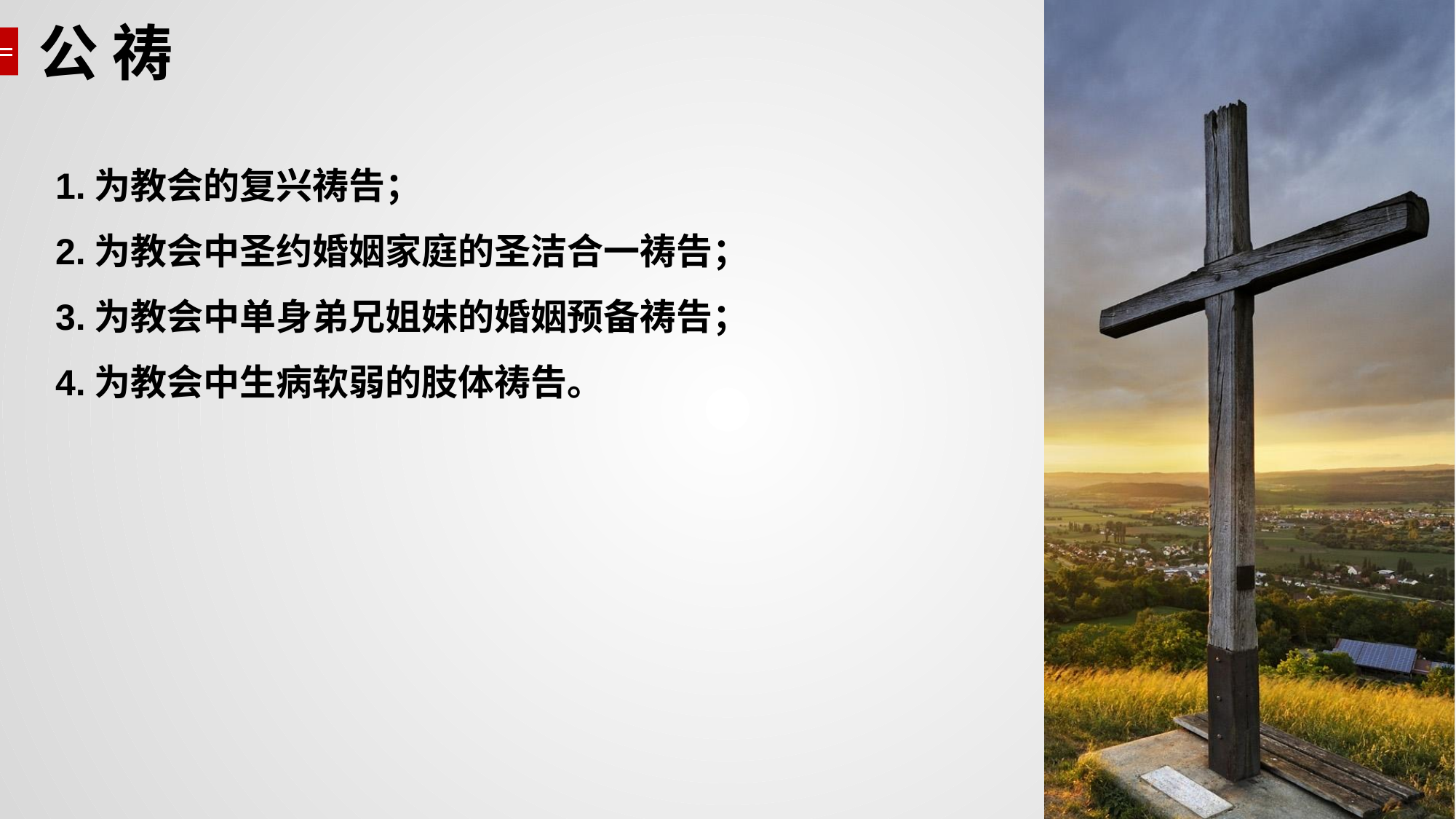

1.为教会的复兴祷告；
2.为教会中圣约婚姻家庭的圣洁合一祷告；
3.为教会中单身弟兄姐妹的婚姻预备祷告；
4.为教会中生病软弱的肢体祷告。